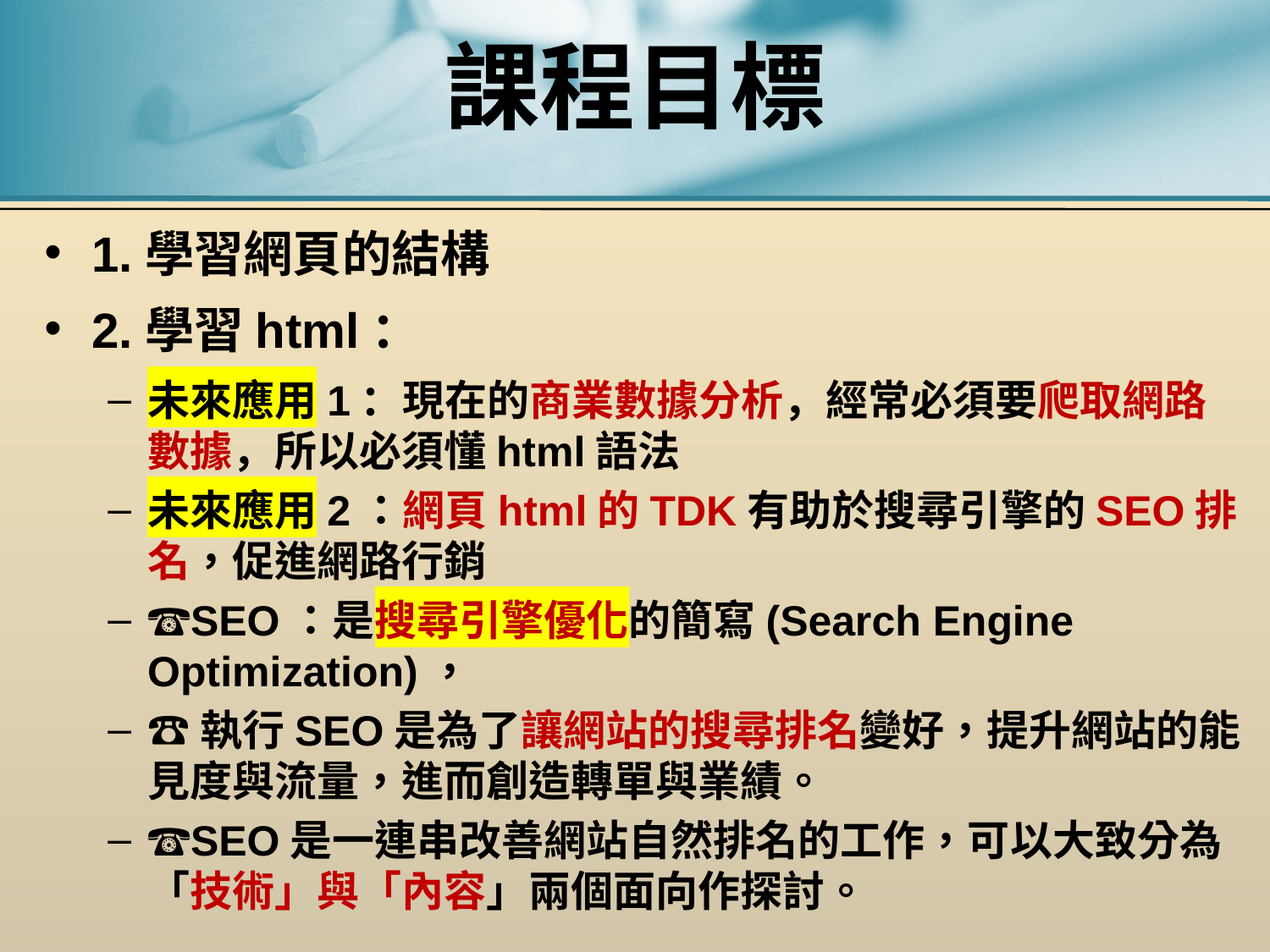

# 課程目標
1.學習網頁的結構
2.學習html：
未來應用1：現在的商業數據分析，經常必須要爬取網路數據，所以必須懂html語法
未來應用2：網頁html的TDK有助於搜尋引擎的SEO排名，促進網路行銷
☎SEO：是搜尋引擎優化的簡寫(Search Engine Optimization)，
☎執行SEO是為了讓網站的搜尋排名變好，提升網站的能見度與流量，進而創造轉單與業績。
☎SEO是一連串改善網站自然排名的工作，可以大致分為「技術」與「內容」兩個面向作探討。